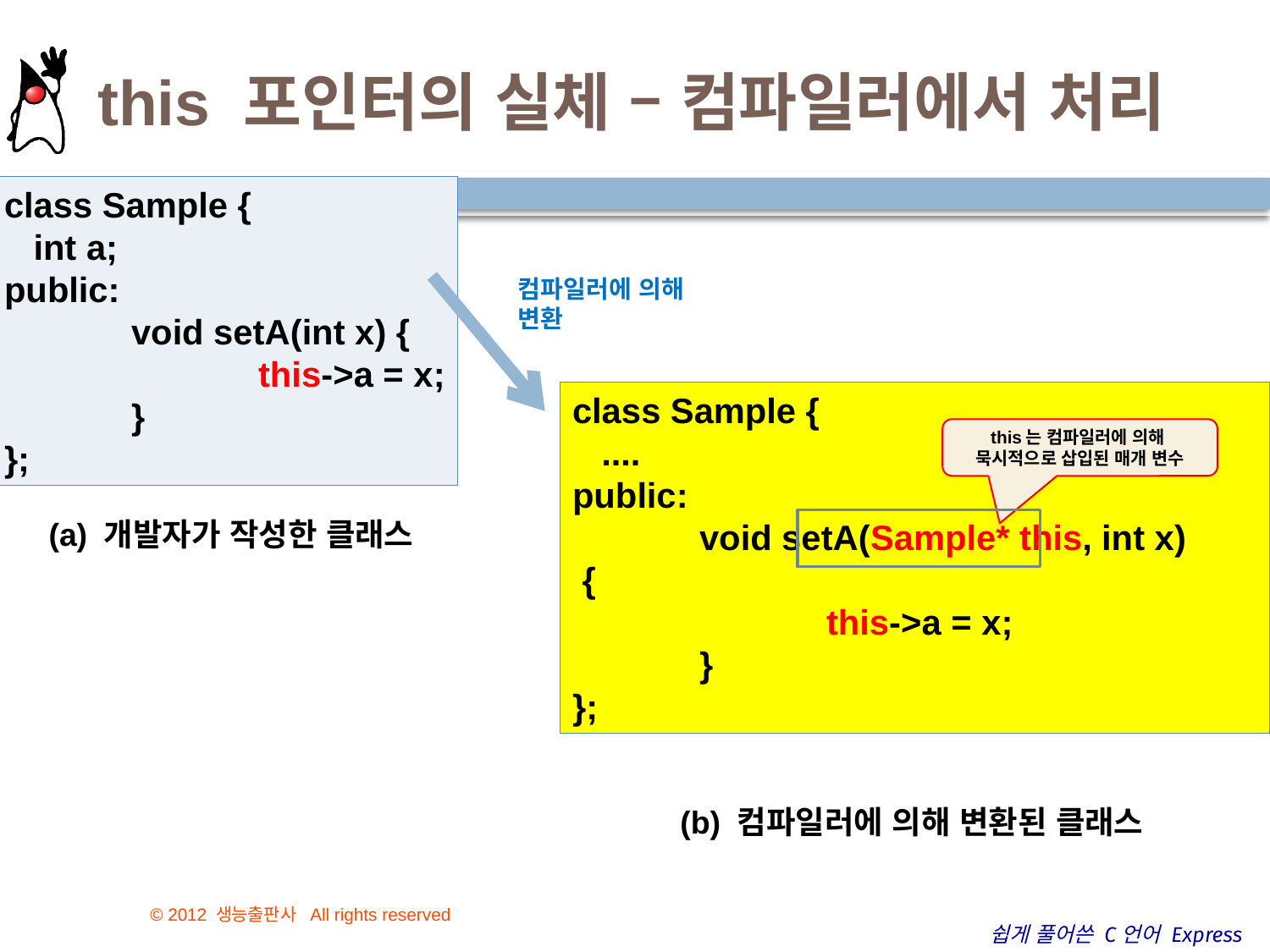

# this 포인터의 실체 – 컴파일러에서 처리
class Sample {
   int a;
public:
	void setA(int x) {
		this->a = x;
	}
};
컴파일러에 의해
변환
class Sample {
   ....
public:
	void setA(Sample* this, int x)
 {
		this->a = x;
	}
};
this는 컴파일러에 의해
묵시적으로 삽입된 매개 변수
(a) 개발자가 작성한 클래스

(b) 컴파일러에 의해 변환된 클래스